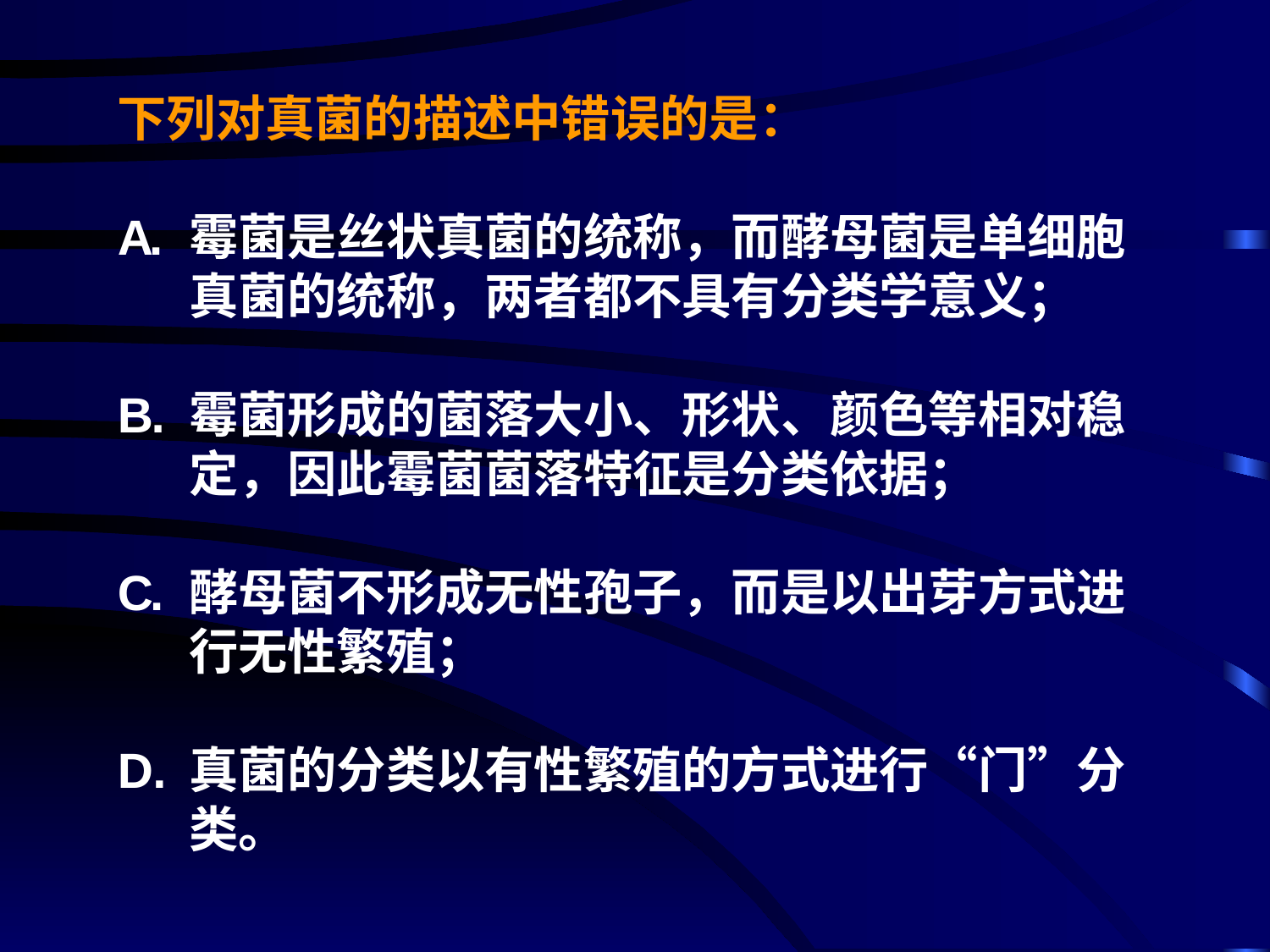

下列对真菌的描述中错误的是：

霉菌是丝状真菌的统称，而酵母菌是单细胞真菌的统称，两者都不具有分类学意义；

霉菌形成的菌落大小、形状、颜色等相对稳定，因此霉菌菌落特征是分类依据；

酵母菌不形成无性孢子，而是以出芽方式进行无性繁殖；

真菌的分类以有性繁殖的方式进行“门”分类。